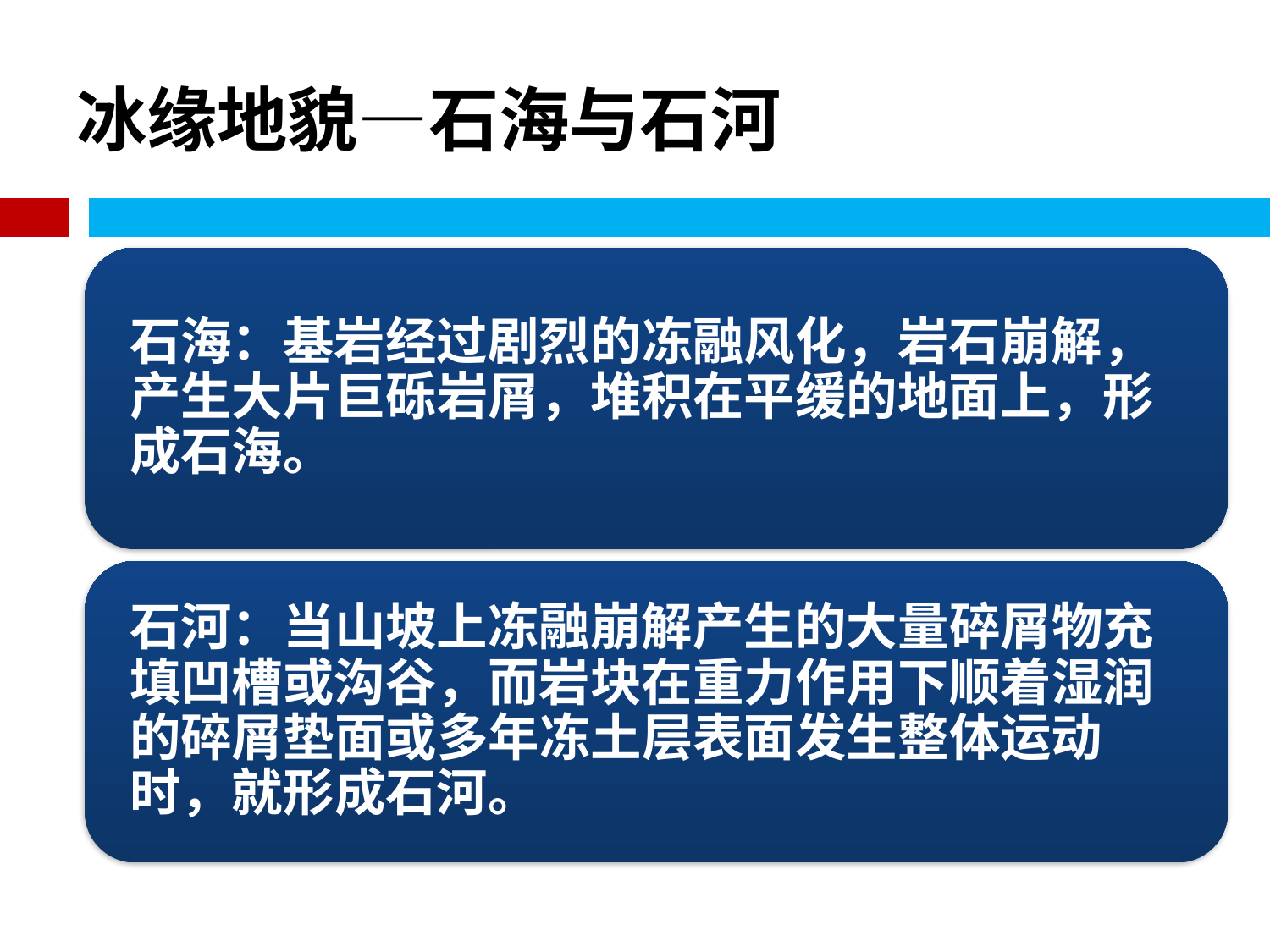

# 冰缘地貌—石海与石河
石海：基岩经过剧烈的冻融风化，岩石崩解，产生大片巨砾岩屑，堆积在平缓的地面上，形成石海。
石河：当山坡上冻融崩解产生的大量碎屑物充填凹槽或沟谷，而岩块在重力作用下顺着湿润的碎屑垫面或多年冻土层表面发生整体运动时，就形成石河。